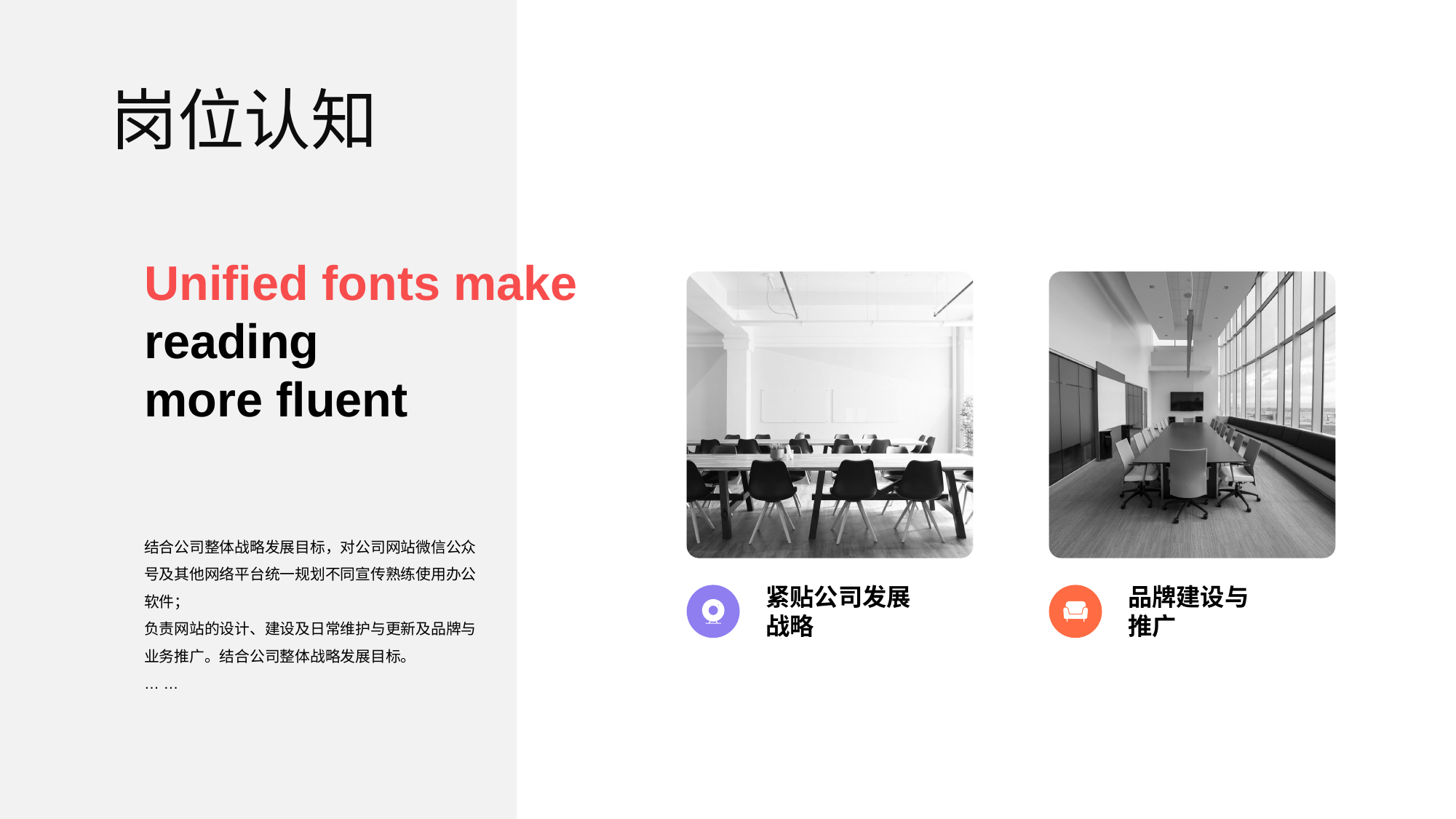

# 岗位认知
Unified fonts make reading
more fluent

结合公司整体战略发展目标，对公司网站微信公众号及其他网络平台统一规划不同宣传熟练使用办公软件；
负责网站的设计、建设及日常维护与更新及品牌与业务推广。结合公司整体战略发展目标。
… …
紧贴公司发展
战略
品牌建设与
推广